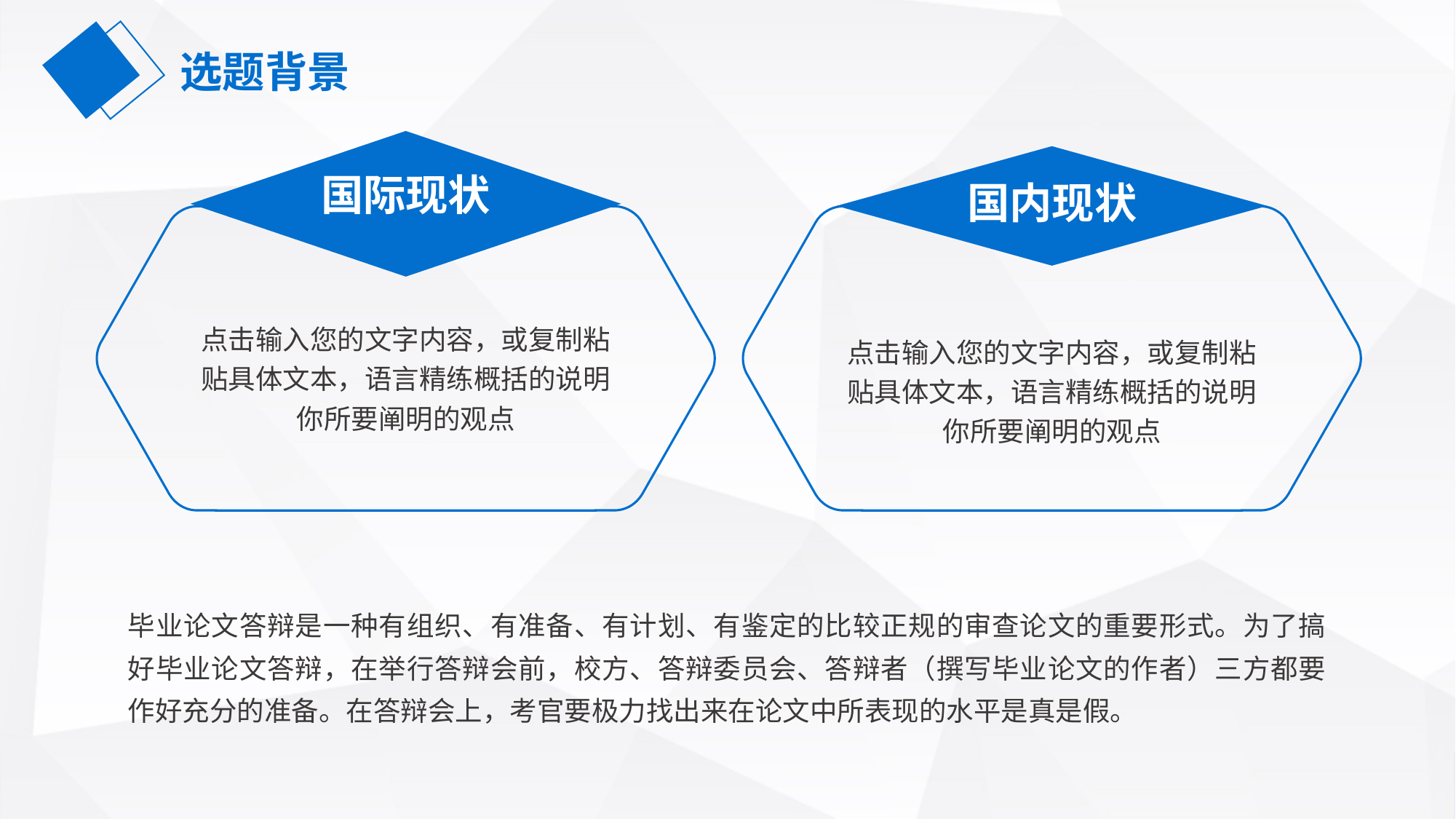

选题背景

国际现状
国内现状

点击输入您的文字内容，或复制粘贴具体文本，语言精练概括的说明你所要阐明的观点
点击输入您的文字内容，或复制粘贴具体文本，语言精练概括的说明你所要阐明的观点
毕业论文答辩是一种有组织、有准备、有计划、有鉴定的比较正规的审查论文的重要形式。为了搞好毕业论文答辩，在举行答辩会前，校方、答辩委员会、答辩者（撰写毕业论文的作者）三方都要作好充分的准备。在答辩会上，考官要极力找出来在论文中所表现的水平是真是假。